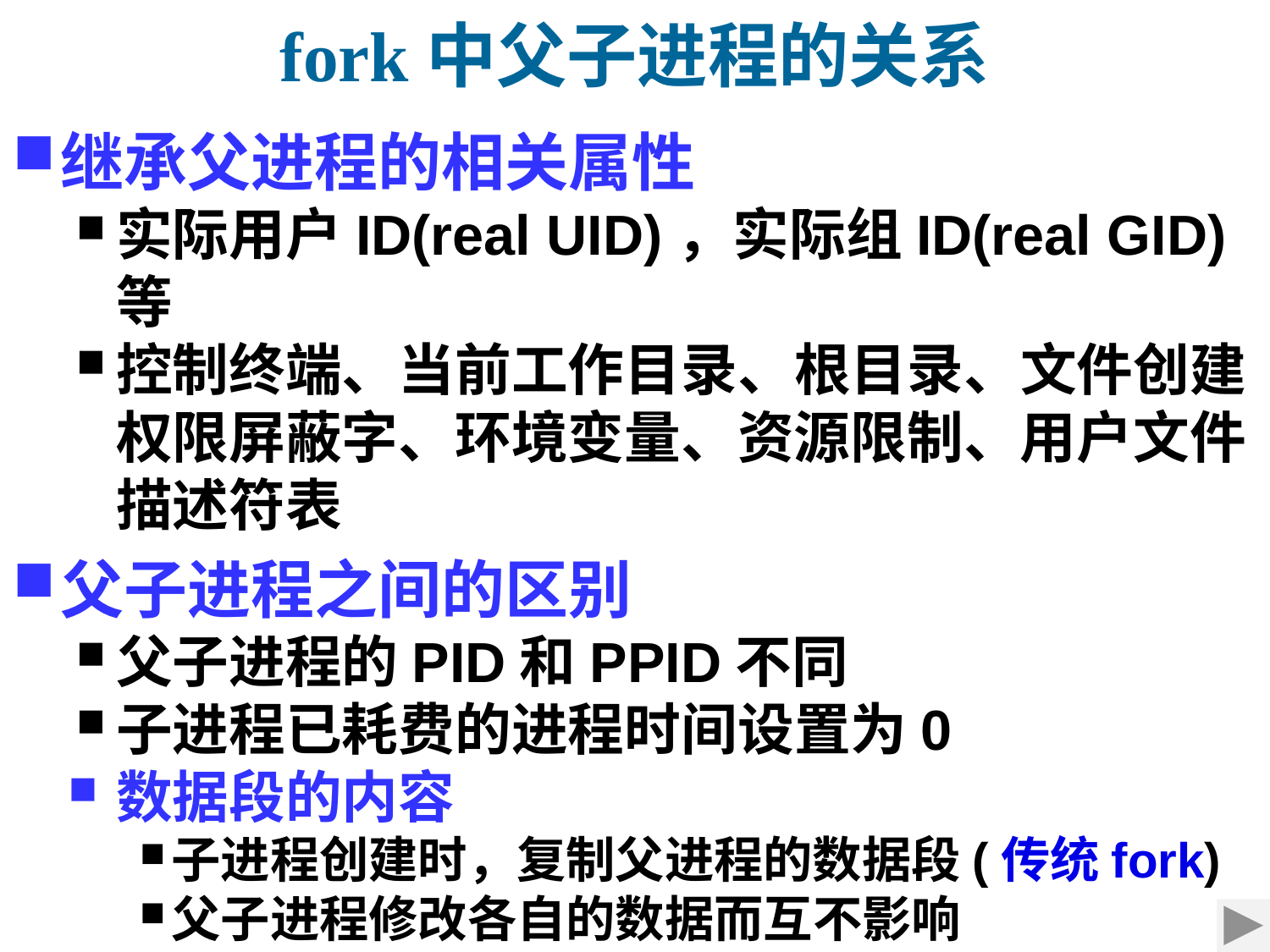

# fork中父子进程的关系
继承父进程的相关属性
实际用户ID(real UID)，实际组ID(real GID)等
控制终端、当前工作目录、根目录、文件创建权限屏蔽字、环境变量、资源限制、用户文件描述符表
父子进程之间的区别
父子进程的PID和PPID不同
子进程已耗费的进程时间设置为0
数据段的内容
子进程创建时，复制父进程的数据段(传统fork)
父子进程修改各自的数据而互不影响